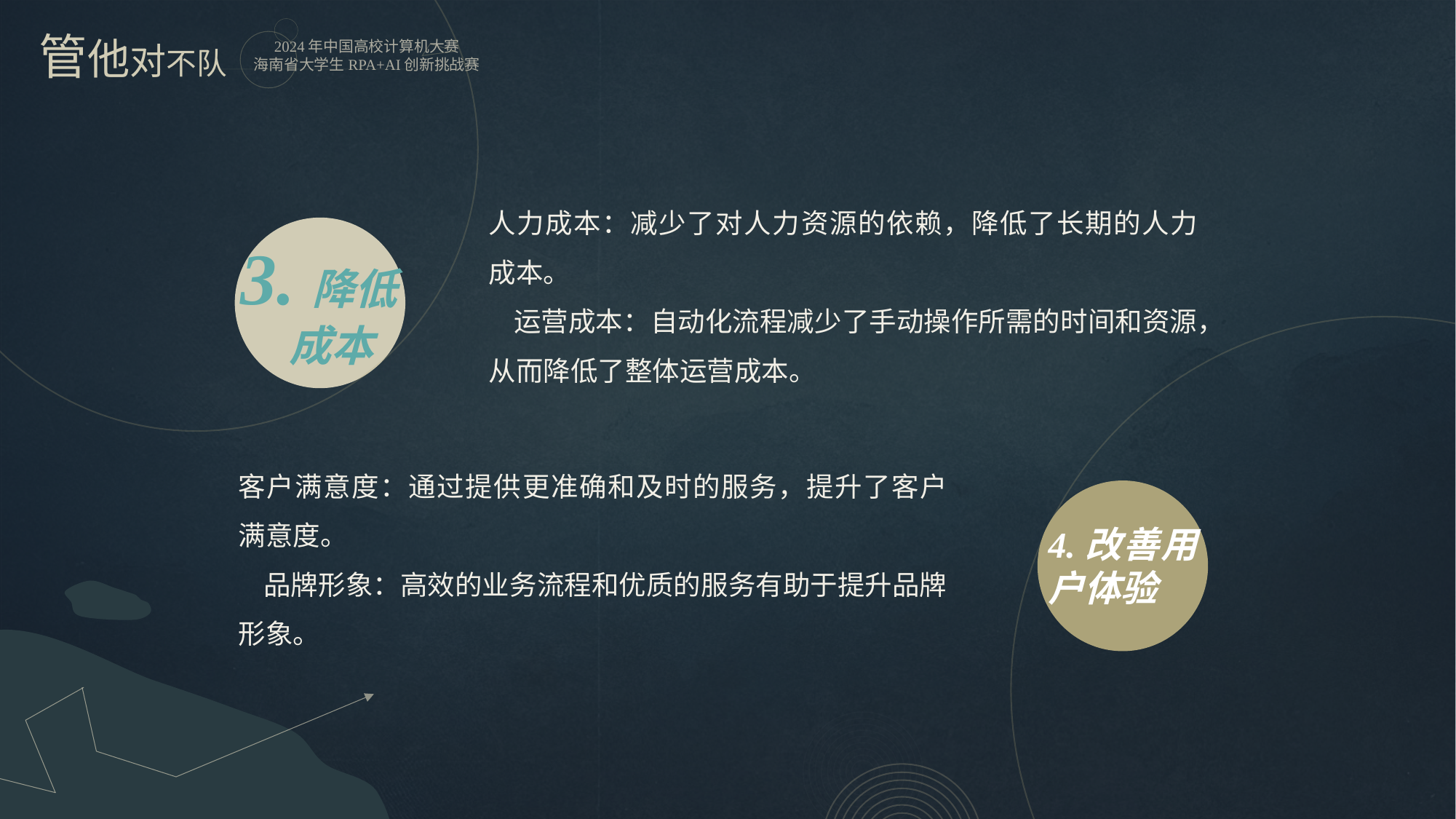

人力成本：减少了对人力资源的依赖，降低了长期的人力成本。
   运营成本：自动化流程减少了手动操作所需的时间和资源，从而降低了整体运营成本。

3.降低
    成本

客户满意度：通过提供更准确和及时的服务，提升了客户满意度。
   品牌形象：高效的业务流程和优质的服务有助于提升品牌形象。

4.改善用户体验